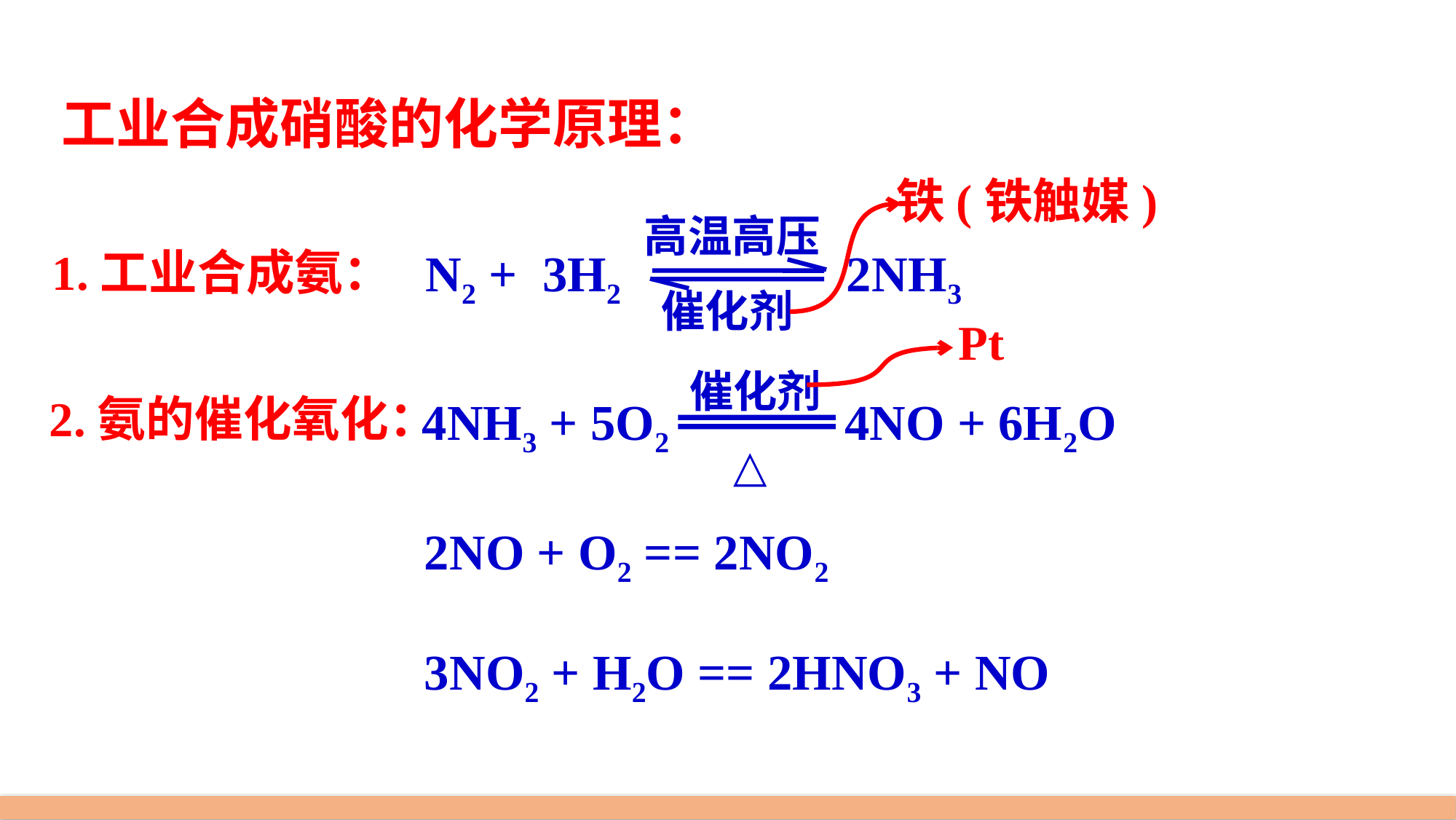

工业合成硝酸的化学原理：
铁(铁触媒)
高温高压
催化剂
N2 +  3H2                  2NH3

1.工业合成氨：
Pt
催化剂
    △

4NH3 + 5O2              4NO + 6H2O
2.氨的催化氧化：
2NO + O2 == 2NO2
3NO2 + H2O == 2HNO3 + NO